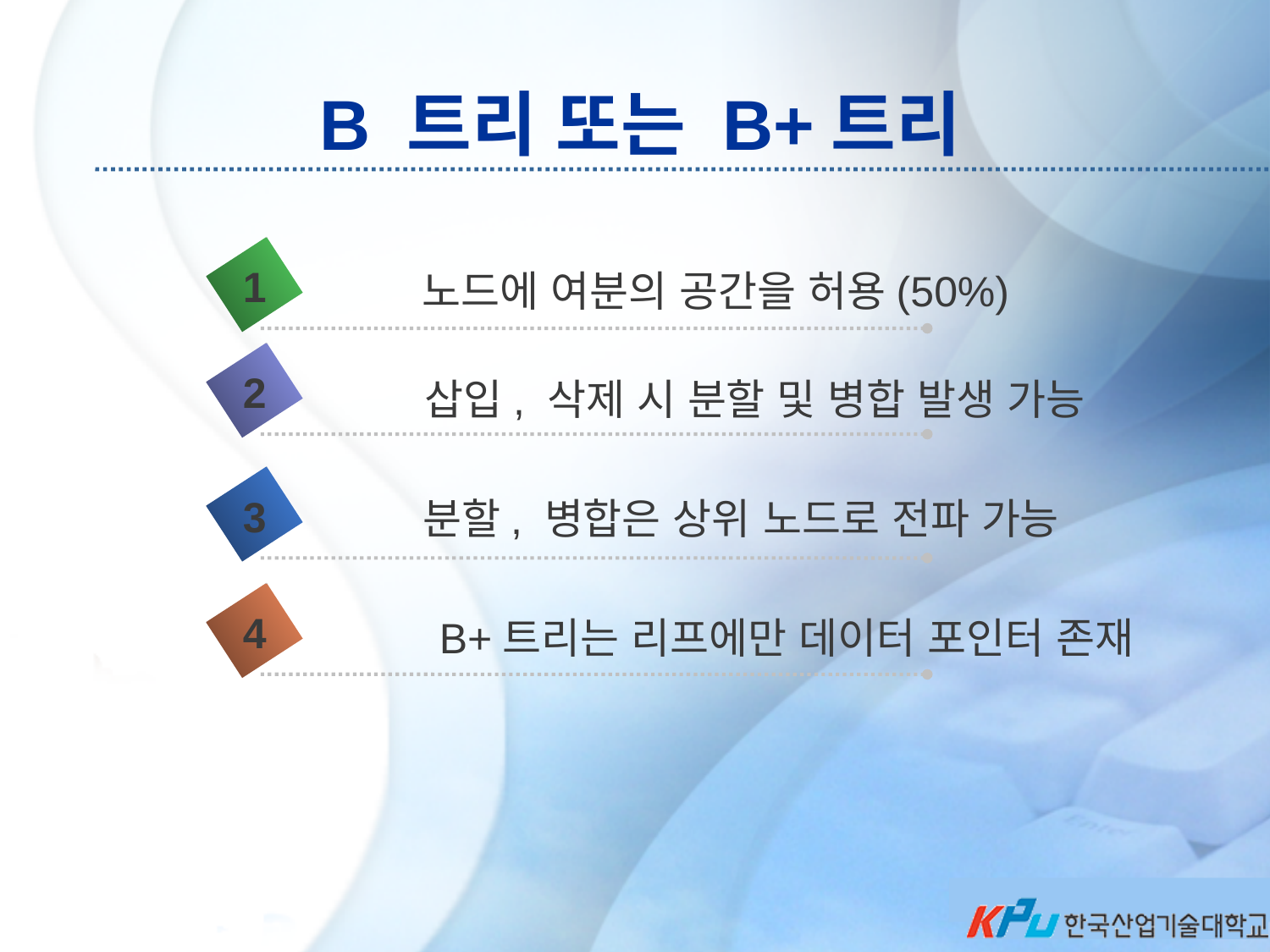

# B 트리 또는 B+트리

1
노드에 여분의 공간을 허용(50%)

2
삽입, 삭제 시 분할 및 병합 발생 가능

3
분할, 병합은 상위 노드로 전파 가능

4
B+트리는 리프에만 데이터 포인터 존재